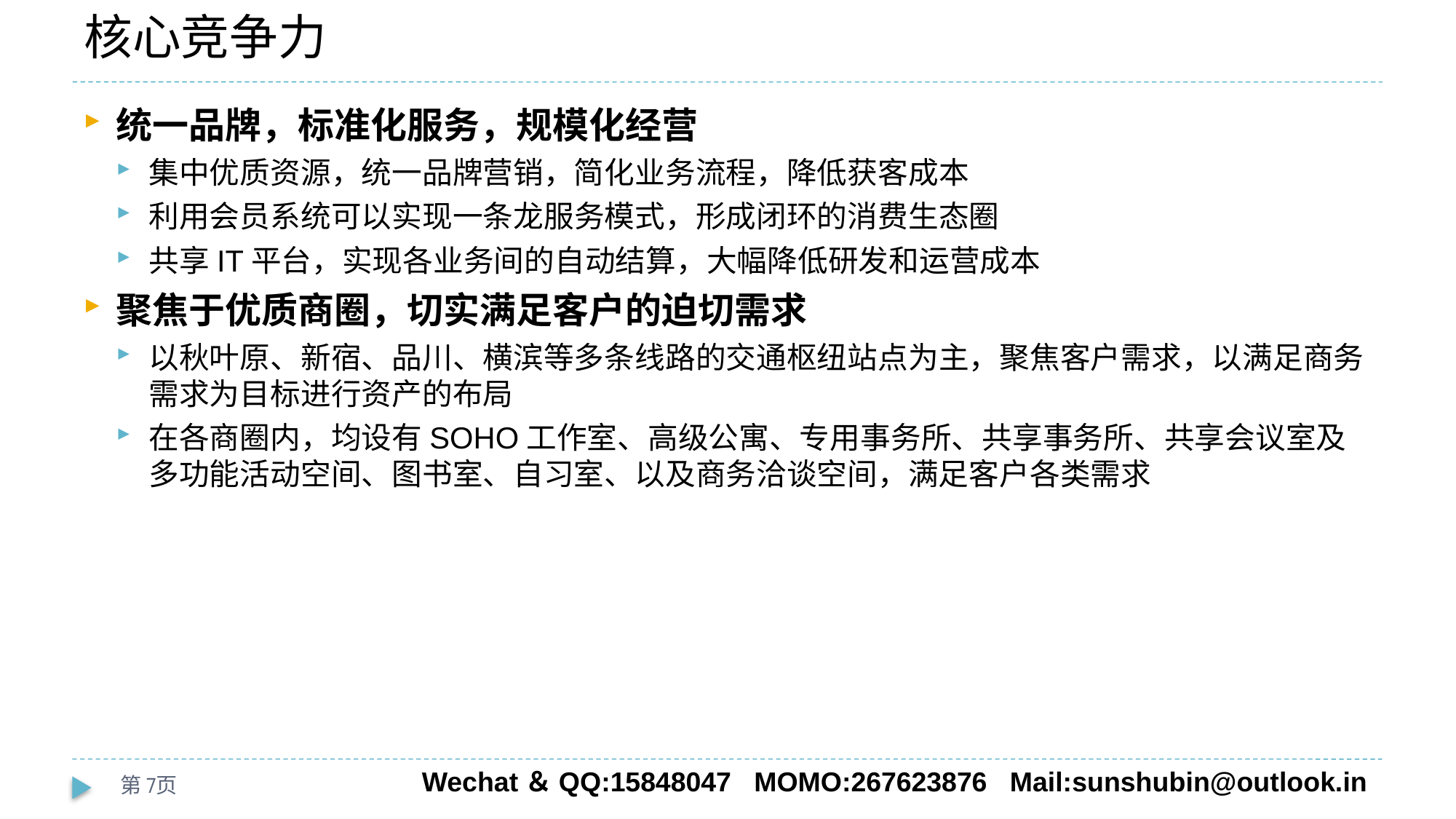

# 核心竞争力
统一品牌，标准化服务，规模化经营
集中优质资源，统一品牌营销，简化业务流程，降低获客成本
利用会员系统可以实现一条龙服务模式，形成闭环的消费生态圈
共享IT平台，实现各业务间的自动结算，大幅降低研发和运营成本
聚焦于优质商圈，切实满足客户的迫切需求
以秋叶原、新宿、品川、横滨等多条线路的交通枢纽站点为主，聚焦客户需求，以满足商务需求为目标进行资产的布局
在各商圈内，均设有SOHO工作室、高级公寓、专用事务所、共享事务所、共享会议室及多功能活动空间、图书室、自习室、以及商务洽谈空间，满足客户各类需求
第7页